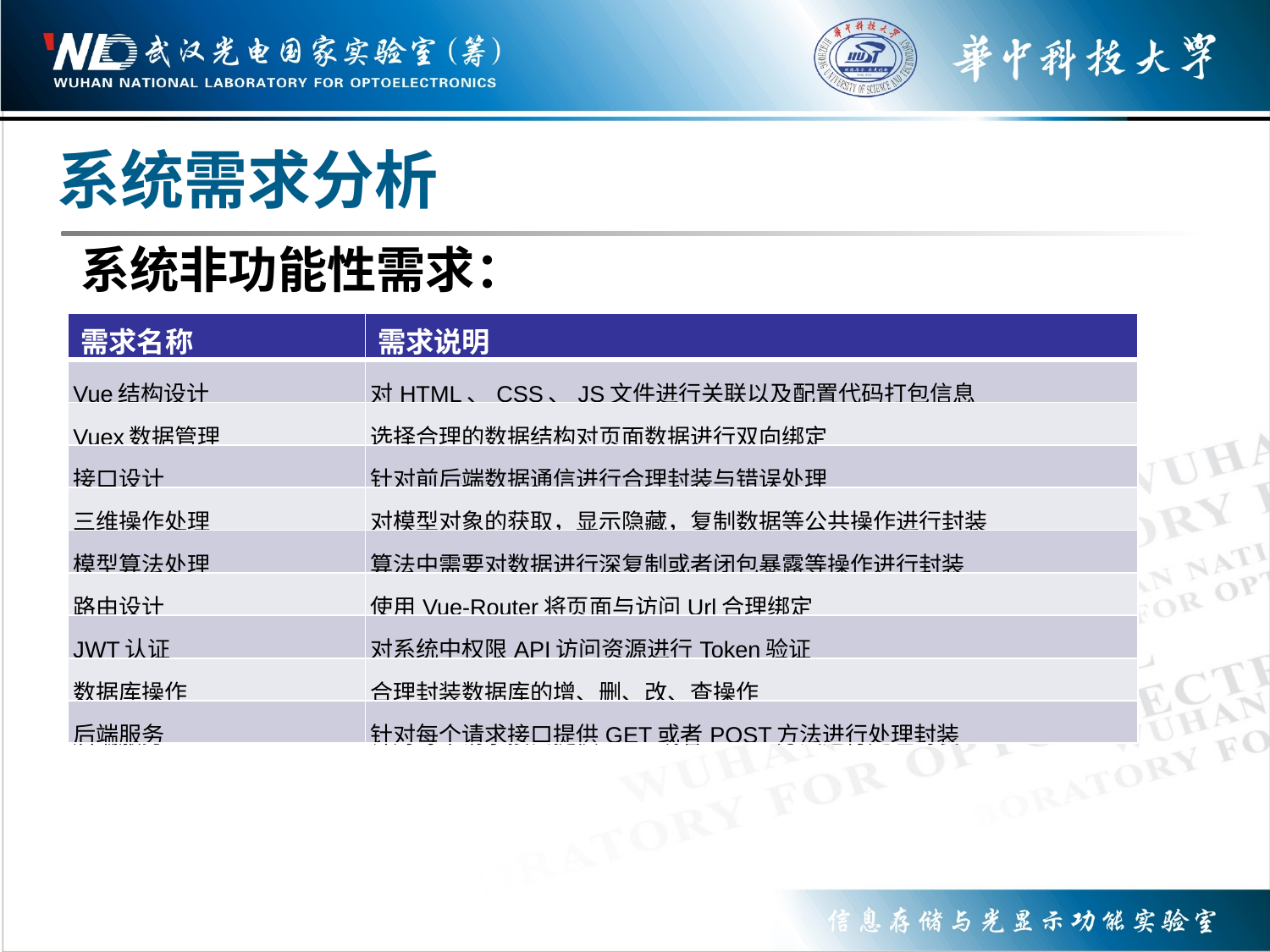

系统需求分析
系统非功能性需求：
| 需求名称 | 需求说明 |
| --- | --- |
| Vue结构设计 | 对HTML、CSS、JS文件进行关联以及配置代码打包信息 |
| Vuex数据管理 | 选择合理的数据结构对页面数据进行双向绑定 |
| 接口设计 | 针对前后端数据通信进行合理封装与错误处理 |
| 三维操作处理 | 对模型对象的获取，显示隐藏，复制数据等公共操作进行封装 |
| 模型算法处理 | 算法中需要对数据进行深复制或者闭包暴露等操作进行封装 |
| 路由设计 | 使用Vue-Router将页面与访问Url合理绑定 |
| JWT认证 | 对系统中权限API访问资源进行Token验证 |
| 数据库操作 | 合理封装数据库的增、删、改、查操作 |
| 后端服务 | 针对每个请求接口提供GET或者POST方法进行处理封装 |